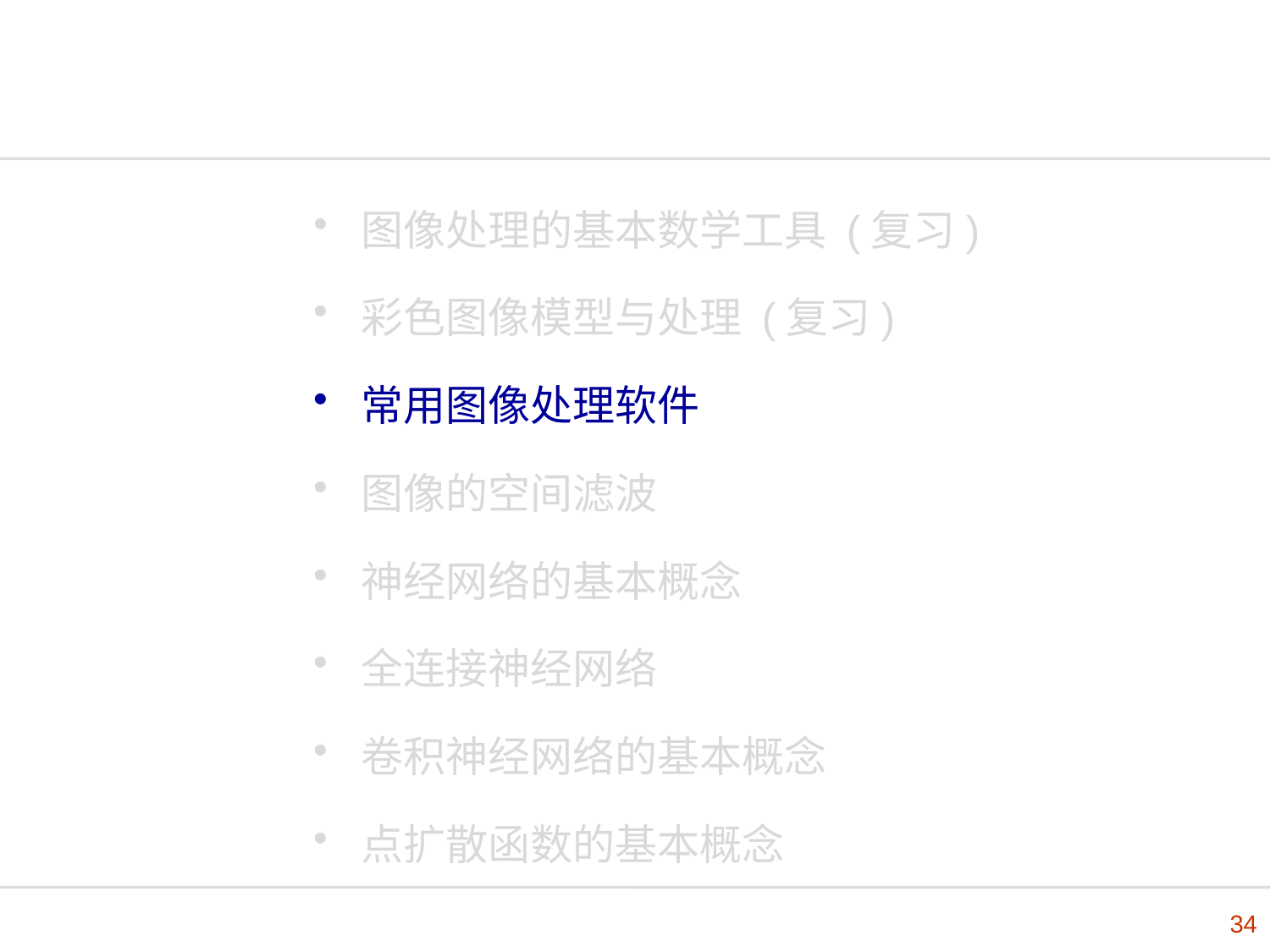

图像处理的基本数学工具 (复习)
彩色图像模型与处理 (复习)
常用图像处理软件
图像的空间滤波
神经网络的基本概念
全连接神经网络
卷积神经网络的基本概念
点扩散函数的基本概念

34